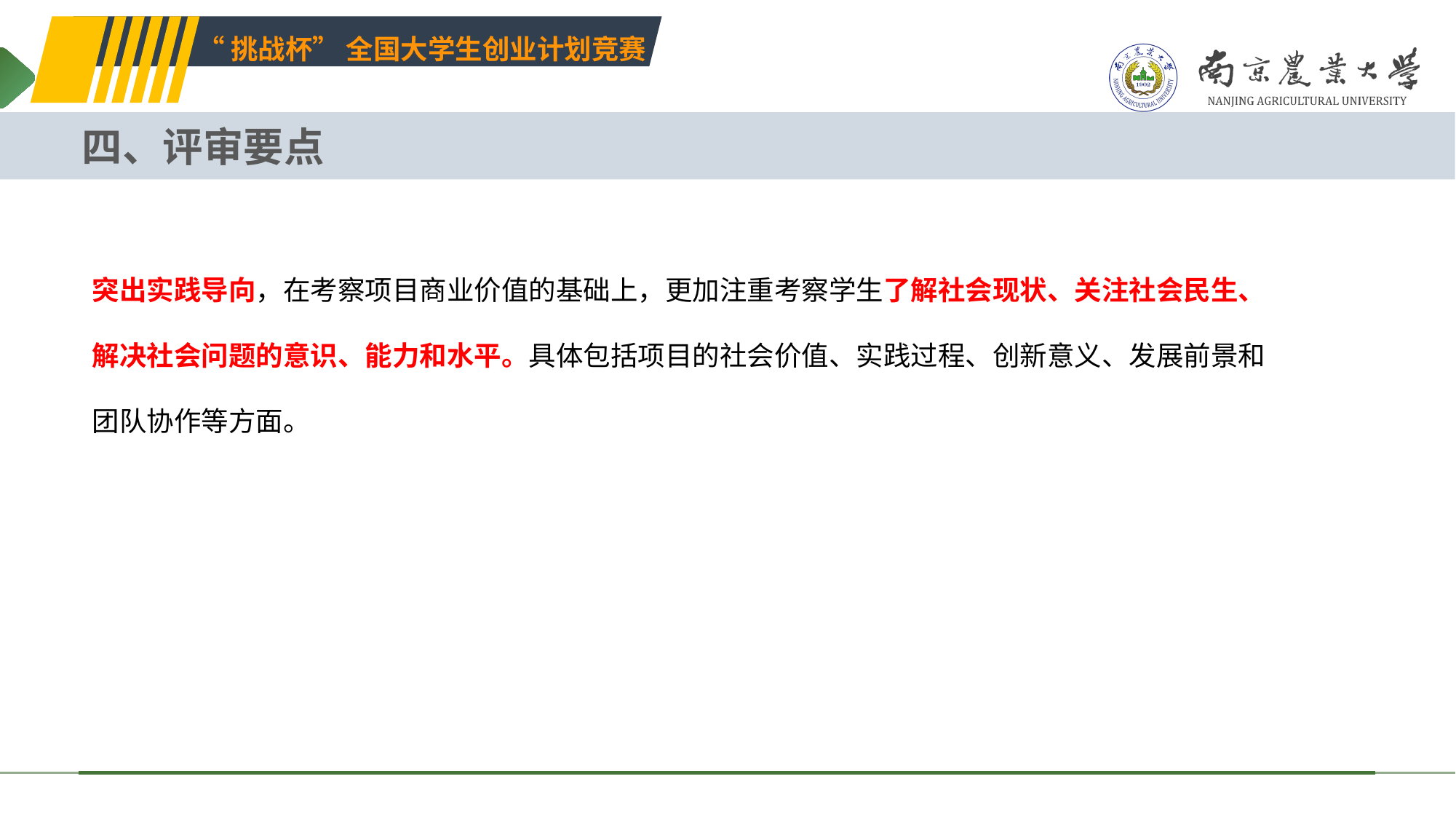

“挑战杯” 全国大学生创业计划竞赛

四、评审要点

突出实践导向，在考察项目商业价值的基础上，更加注重考察学生了解社会现状、关注社会民生、解决社会问题的意识、能力和水平。具体包括项目的社会价值、实践过程、创新意义、发展前景和团队协作等方面。